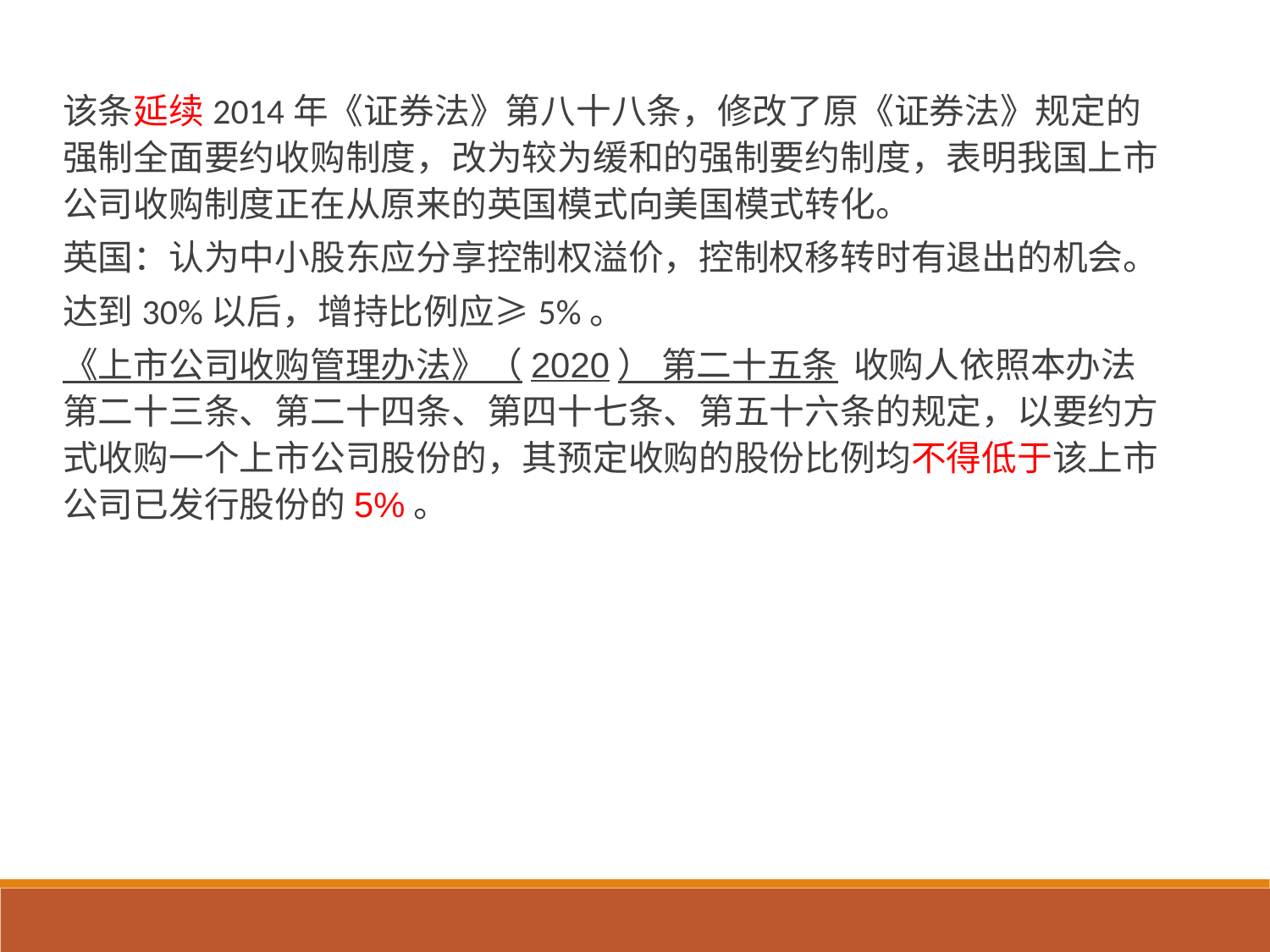

该条延续2014年《证券法》第八十八条，修改了原《证券法》规定的强制全面要约收购制度，改为较为缓和的强制要约制度，表明我国上市公司收购制度正在从原来的英国模式向美国模式转化。
英国：认为中小股东应分享控制权溢价，控制权移转时有退出的机会。
达到30%以后，增持比例应≥5%。
《上市公司收购管理办法》（2020） 第二十五条  收购人依照本办法第二十三条、第二十四条、第四十七条、第五十六条的规定，以要约方式收购一个上市公司股份的，其预定收购的股份比例均不得低于该上市公司已发行股份的5%。